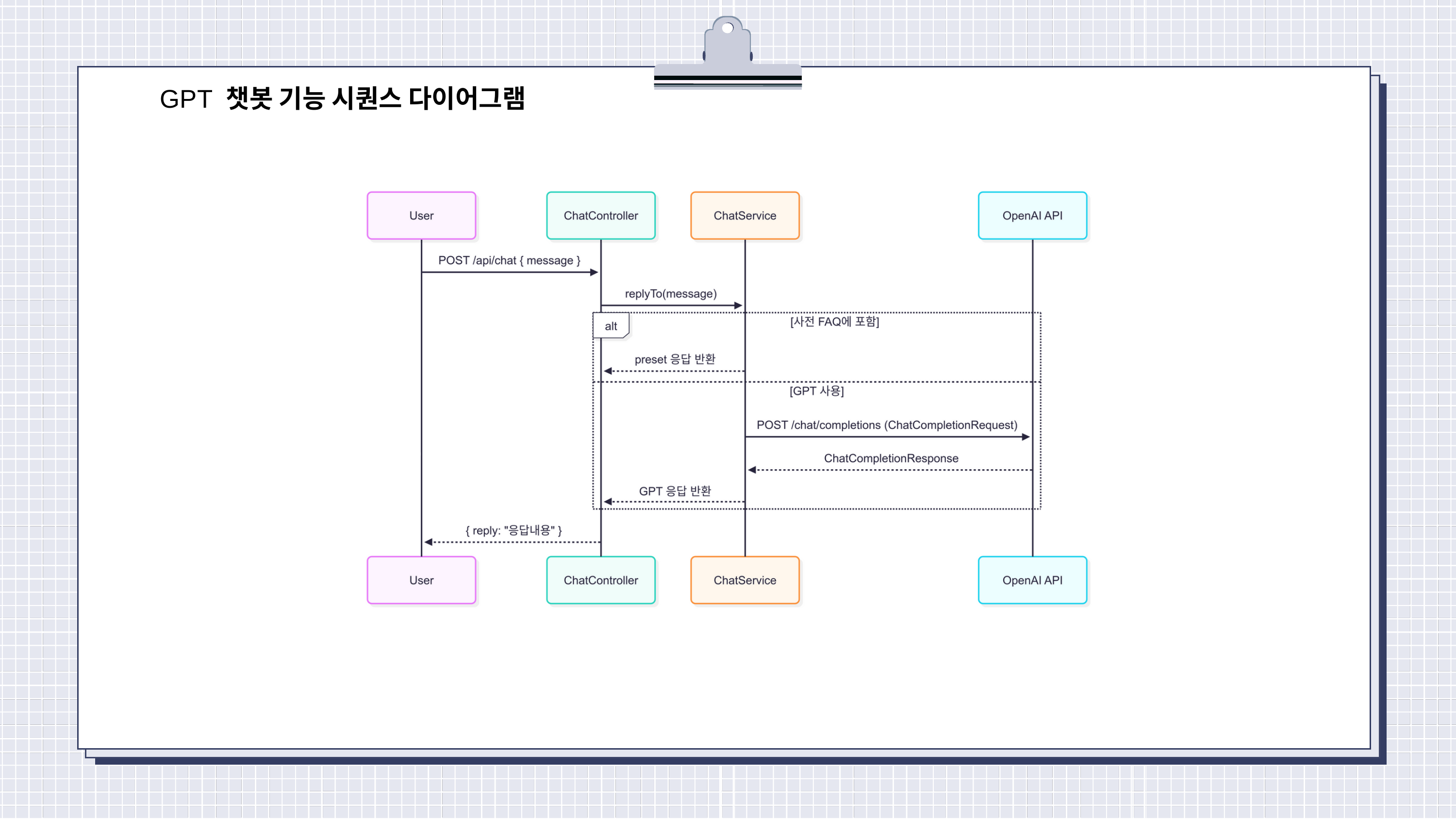

GPT 챗봇 기능 시퀀스 다이어그램

진행 상황 요약